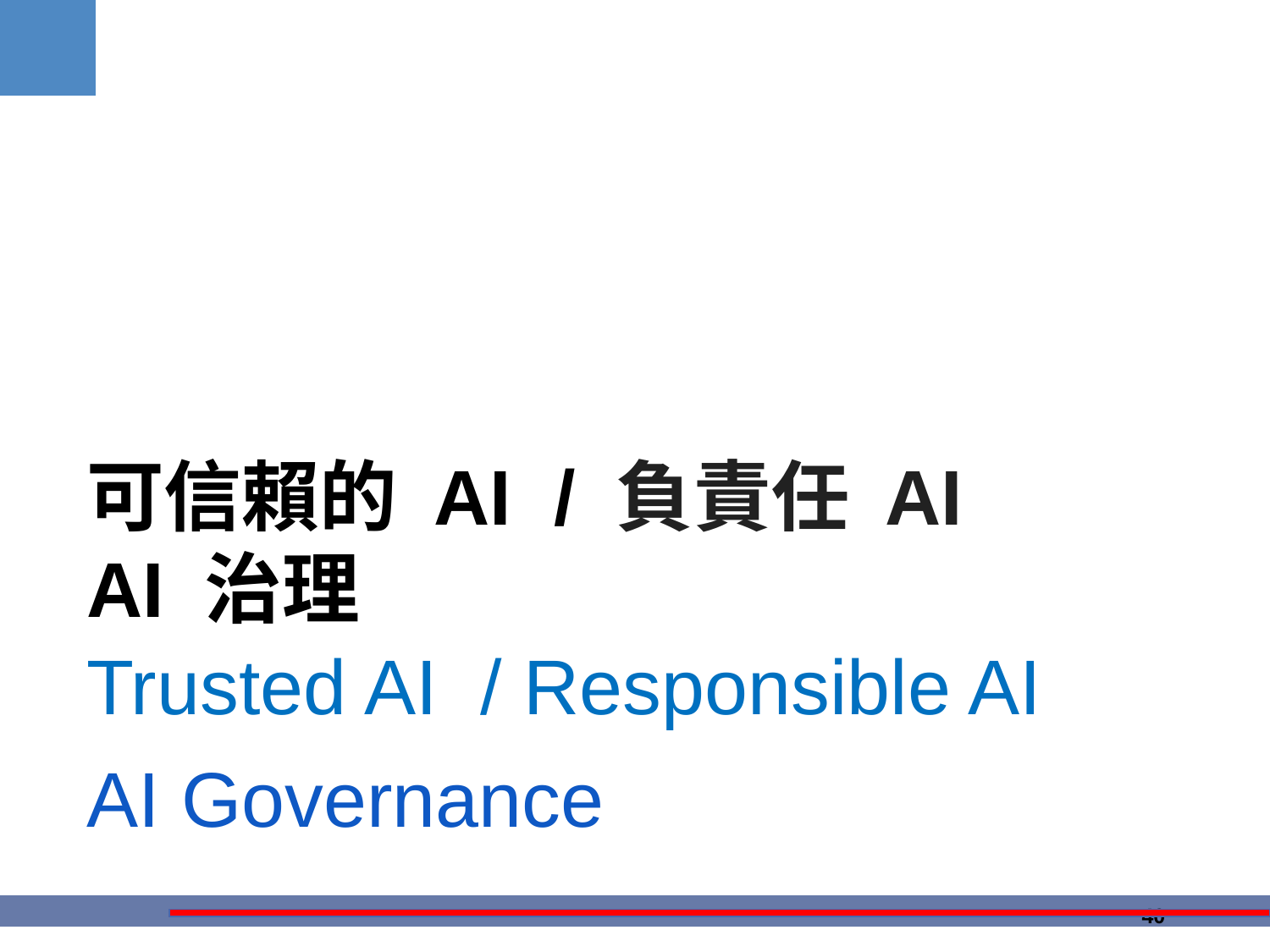

# 可信賴的 AI  / 負責任 AI AI 治理
Trusted AI  / Responsible AI
AI Governance